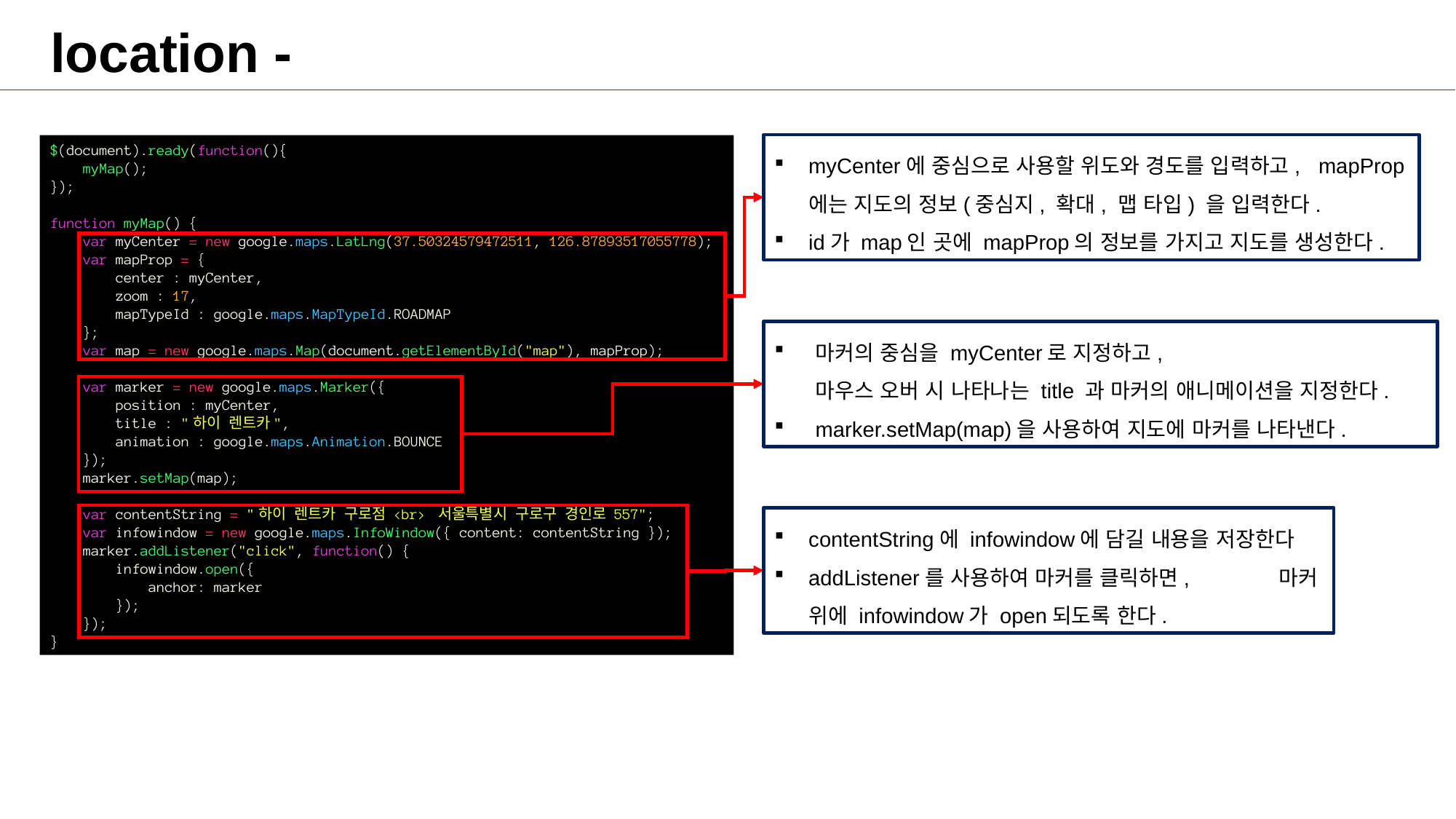

location -
myCenter에 중심으로 사용할 위도와 경도를 입력하고,   mapProp에는 지도의 정보(중심지, 확대, 맵 타입) 을 입력한다.
id가 map인 곳에 mapProp의 정보를 가지고 지도를 생성한다.
$(document).ready(function(){
    myMap();
});

function myMap() {
    var myCenter = new google.maps.LatLng(37.50324579472511, 126.87893517055778);
    var mapProp = {
        center : myCenter,
        zoom : 17,
        mapTypeId : google.maps.MapTypeId.ROADMAP
    };
    var map = new google.maps.Map(document.getElementById("map"), mapProp);

    var marker = new google.maps.Marker({
        position : myCenter,
        title : "하이 렌트카",
        animation : google.maps.Animation.BOUNCE
    });
    marker.setMap(map);

    var contentString = "하이 렌트카 구로점 <br> 서울특별시 구로구 경인로 557";
    var infowindow = new google.maps.InfoWindow({ content: contentString });
    marker.addListener("click", function() {
        infowindow.open({
            anchor: marker
        });
    });
}

마커의 중심을 myCenter로 지정하고,                                  마우스 오버 시 나타나는 title 과 마커의 애니메이션을 지정한다.
marker.setMap(map)을 사용하여 지도에 마커를 나타낸다.

contentString에 infowindow에 담길 내용을 저장한다
addListener를 사용하여 마커를 클릭하면,              마커 위에 infowindow가 open되도록 한다.